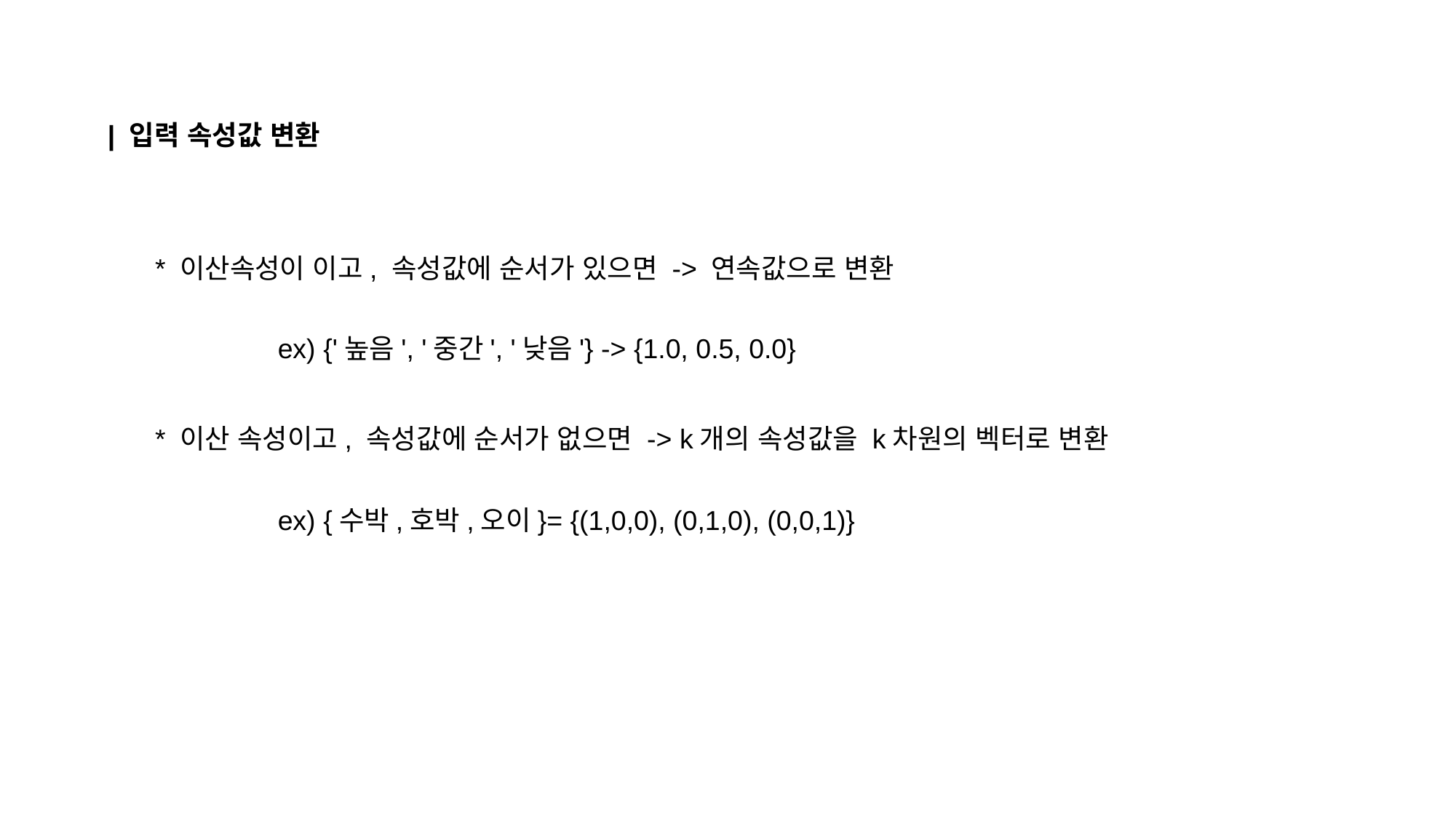

| 입력 속성값 변환
* 이산속성이 이고, 속성값에 순서가 있으면 -> 연속값으로 변환
ex) {'높음', '중간', '낮음'} -> {1.0, 0.5, 0.0}
* 이산 속성이고, 속성값에 순서가 없으면 -> k개의 속성값을 k차원의 벡터로 변환

ex) {수박,호박,오이}= {(1,0,0), (0,1,0), (0,0,1)}